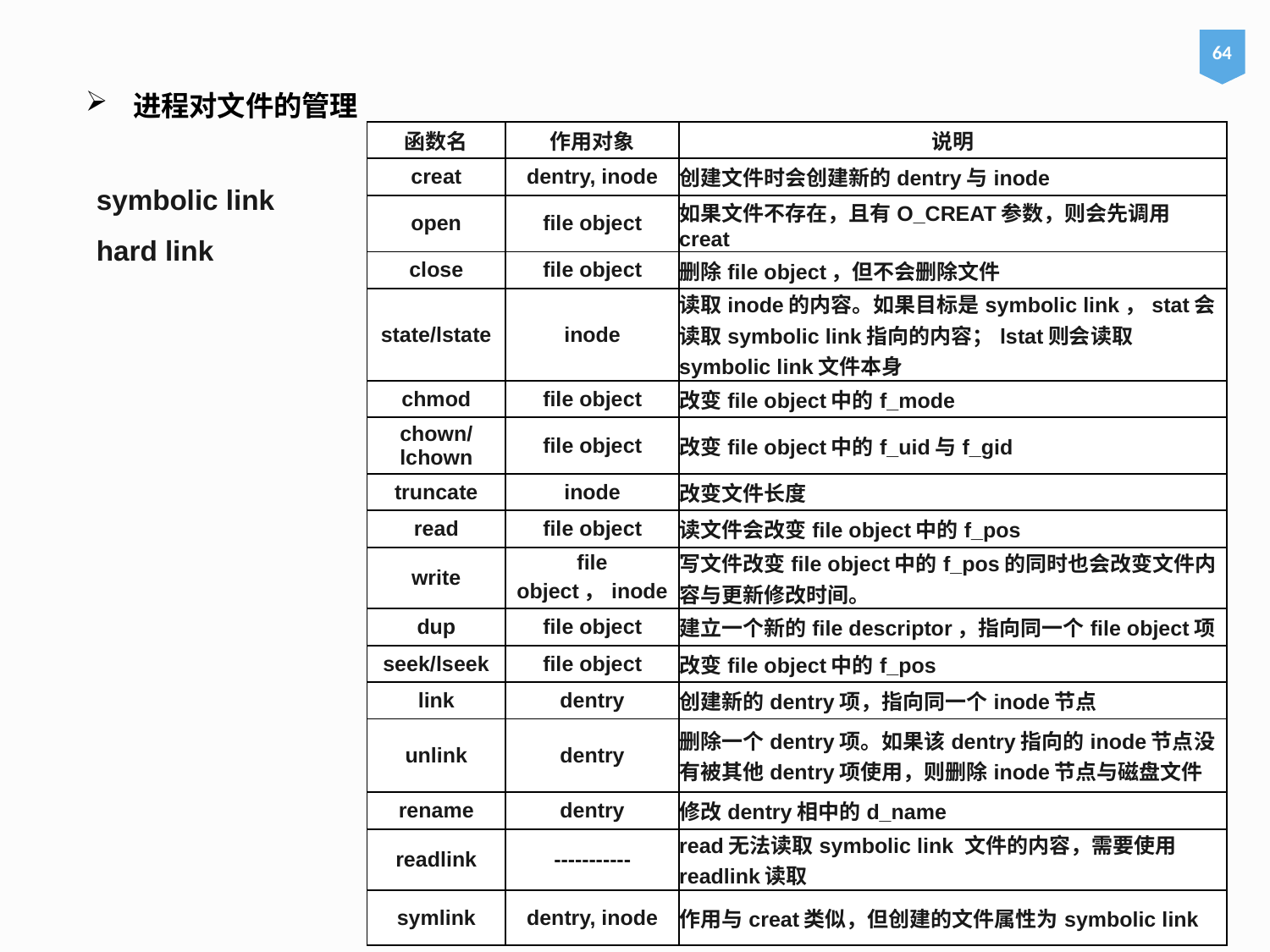

64
进程对文件的管理
| 函数名 | 作用对象 | 说明 |
| --- | --- | --- |
| creat | dentry, inode | 创建文件时会创建新的dentry与inode |
| open | file object | 如果文件不存在，且有O\_CREAT参数，则会先调用creat |
| close | file object | 删除file object，但不会删除文件 |
| state/lstate | inode | 读取inode的内容。如果目标是symbolic link，stat会读取symbolic link指向的内容；lstat则会读取symbolic link文件本身 |
| chmod | file object | 改变file object中的f\_mode |
| chown/lchown | file object | 改变file object中的f\_uid与f\_gid |
| truncate | inode | 改变文件长度 |
| read | file object | 读文件会改变file object中的f\_pos |
| write | file object，inode | 写文件改变file object中的f\_pos的同时也会改变文件内容与更新修改时间。 |
| dup | file object | 建立一个新的file descriptor，指向同一个file object项 |
| seek/lseek | file object | 改变file object中的f\_pos |
| link | dentry | 创建新的dentry项，指向同一个inode节点 |
| unlink | dentry | 删除一个dentry项。如果该dentry指向的inode节点没有被其他dentry项使用，则删除inode节点与磁盘文件 |
| rename | dentry | 修改dentry相中的d\_name |
| readlink | ----------- | read无法读取symbolic link 文件的内容，需要使用readlink读取 |
| symlink | dentry, inode | 作用与creat类似，但创建的文件属性为symbolic link |
symbolic link
hard link

85